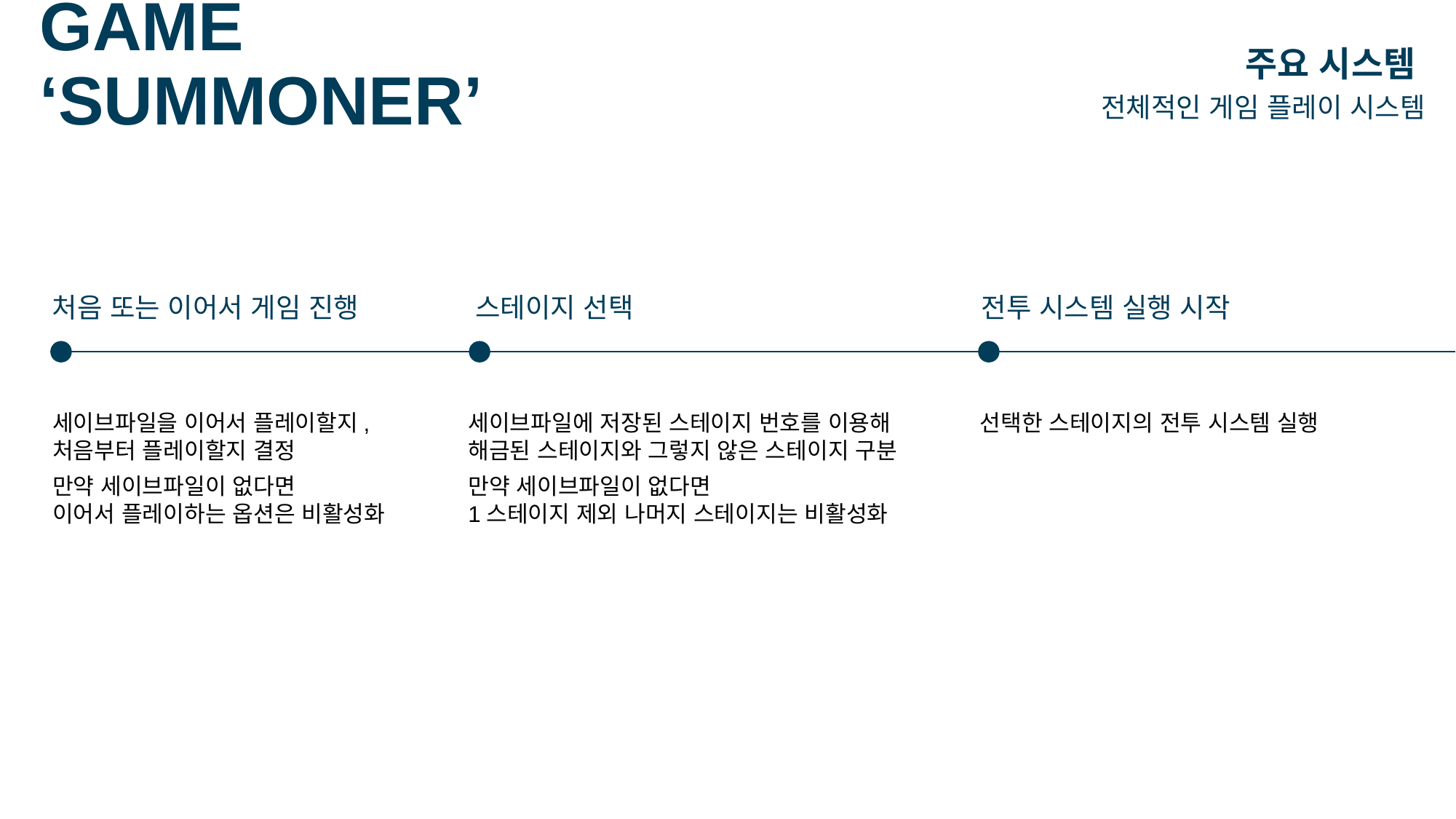

# GAME ‘SUMMONER’
주요 시스템
전체적인 게임 플레이 시스템
처음 또는 이어서 게임 진행

세이브파일을 이어서 플레이할지,
처음부터 플레이할지 결정

만약 세이브파일이 없다면
이어서 플레이하는 옵션은 비활성화
스테이지 선택

세이브파일에 저장된 스테이지 번호를 이용해
해금된 스테이지와 그렇지 않은 스테이지 구분

만약 세이브파일이 없다면
1스테이지 제외 나머지 스테이지는 비활성화
전투 시스템 실행 시작

선택한 스테이지의 전투 시스템 실행